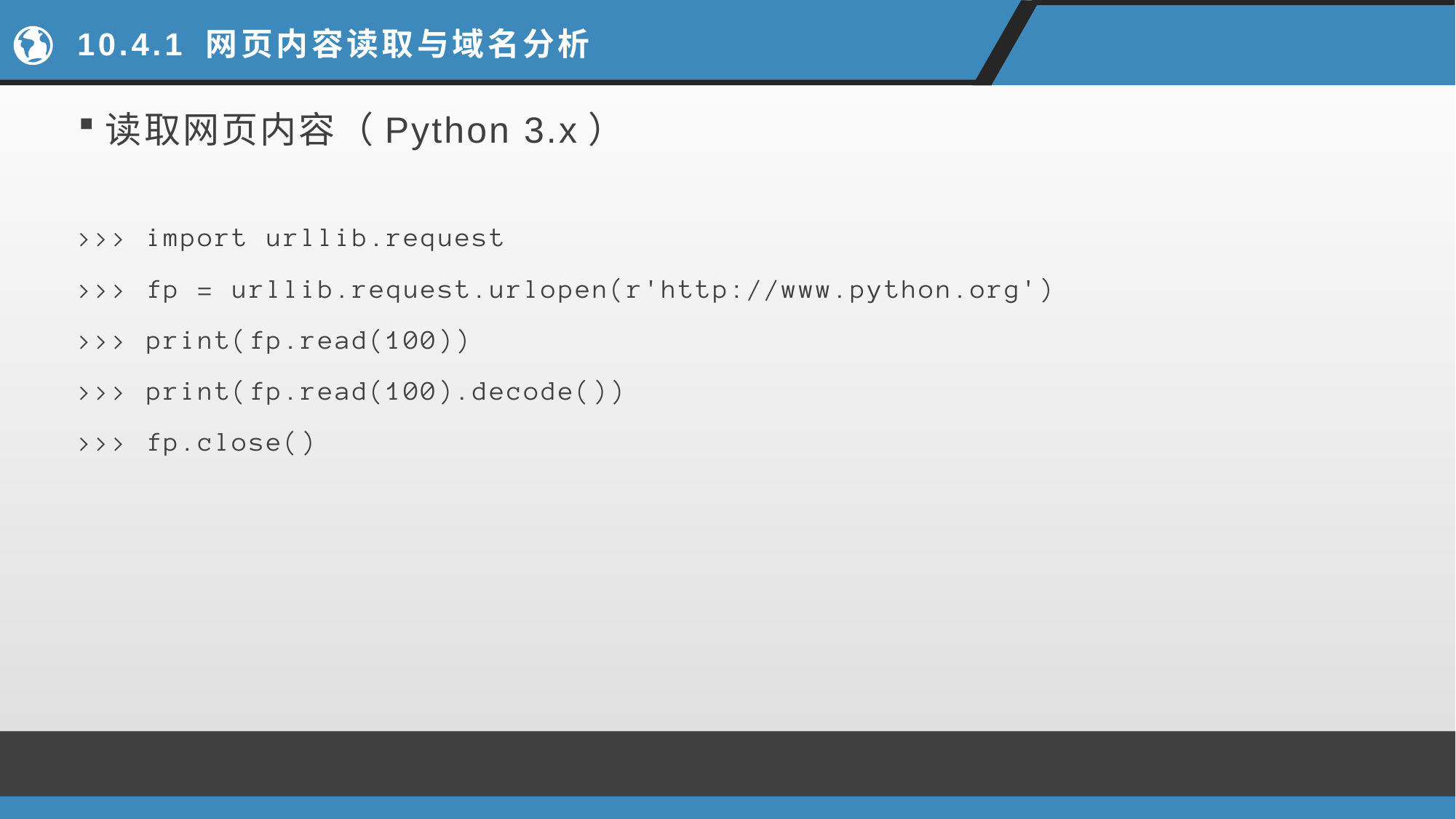

# 10.4.1 网页内容读取与域名分析

读取网页内容（Python 3.x）

>>> import urllib.request
>>> fp = urllib.request.urlopen(r'http://www.python.org')
>>> print(fp.read(100))
>>> print(fp.read(100).decode())
>>> fp.close()